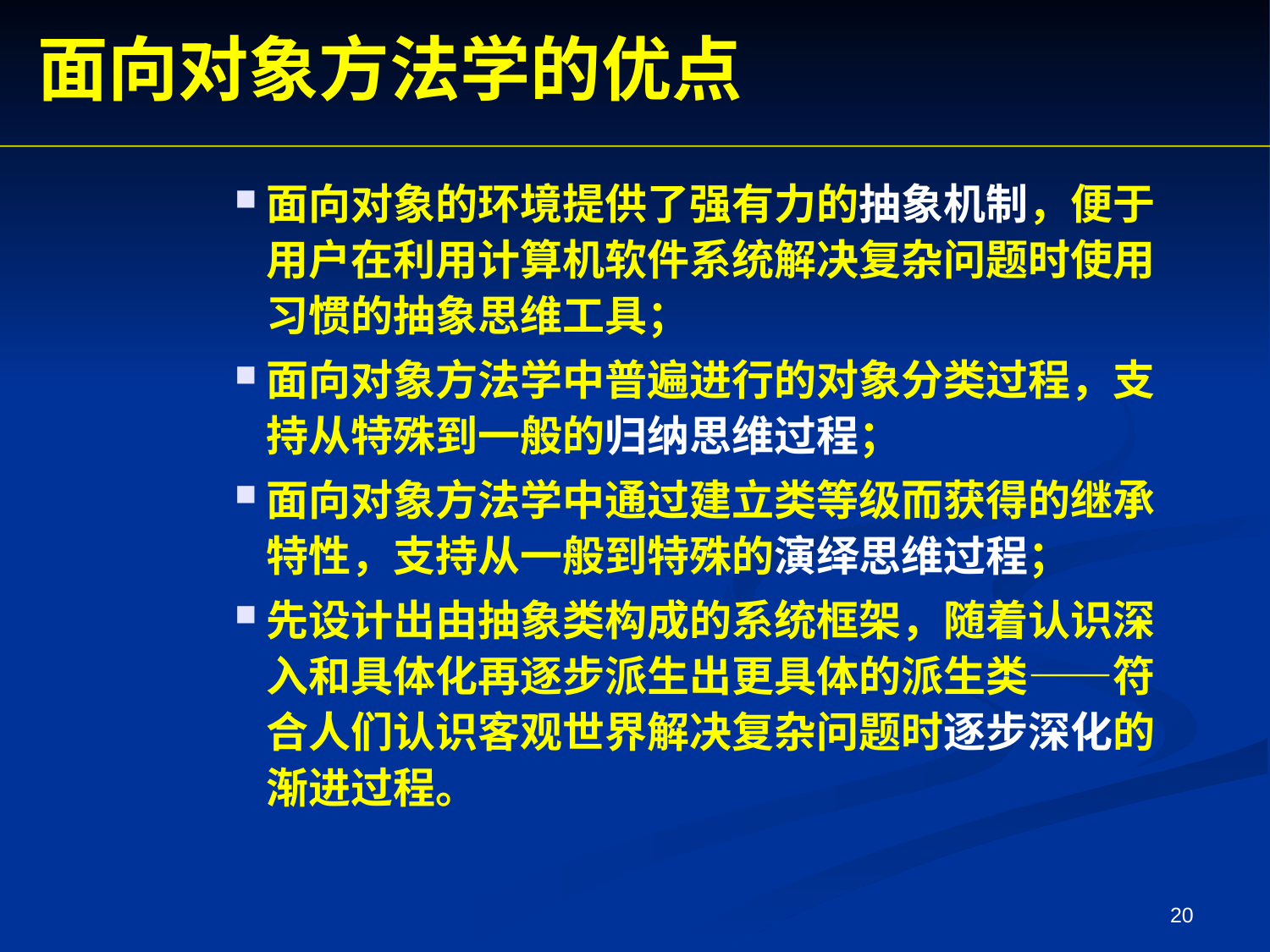

面向对象方法学的优点

面向对象的环境提供了强有力的抽象机制，便于用户在利用计算机软件系统解决复杂问题时使用习惯的抽象思维工具；
面向对象方法学中普遍进行的对象分类过程，支持从特殊到一般的归纳思维过程；
面向对象方法学中通过建立类等级而获得的继承特性，支持从一般到特殊的演绎思维过程；
先设计出由抽象类构成的系统框架，随着认识深入和具体化再逐步派生出更具体的派生类——符合人们认识客观世界解决复杂问题时逐步深化的渐进过程。
20